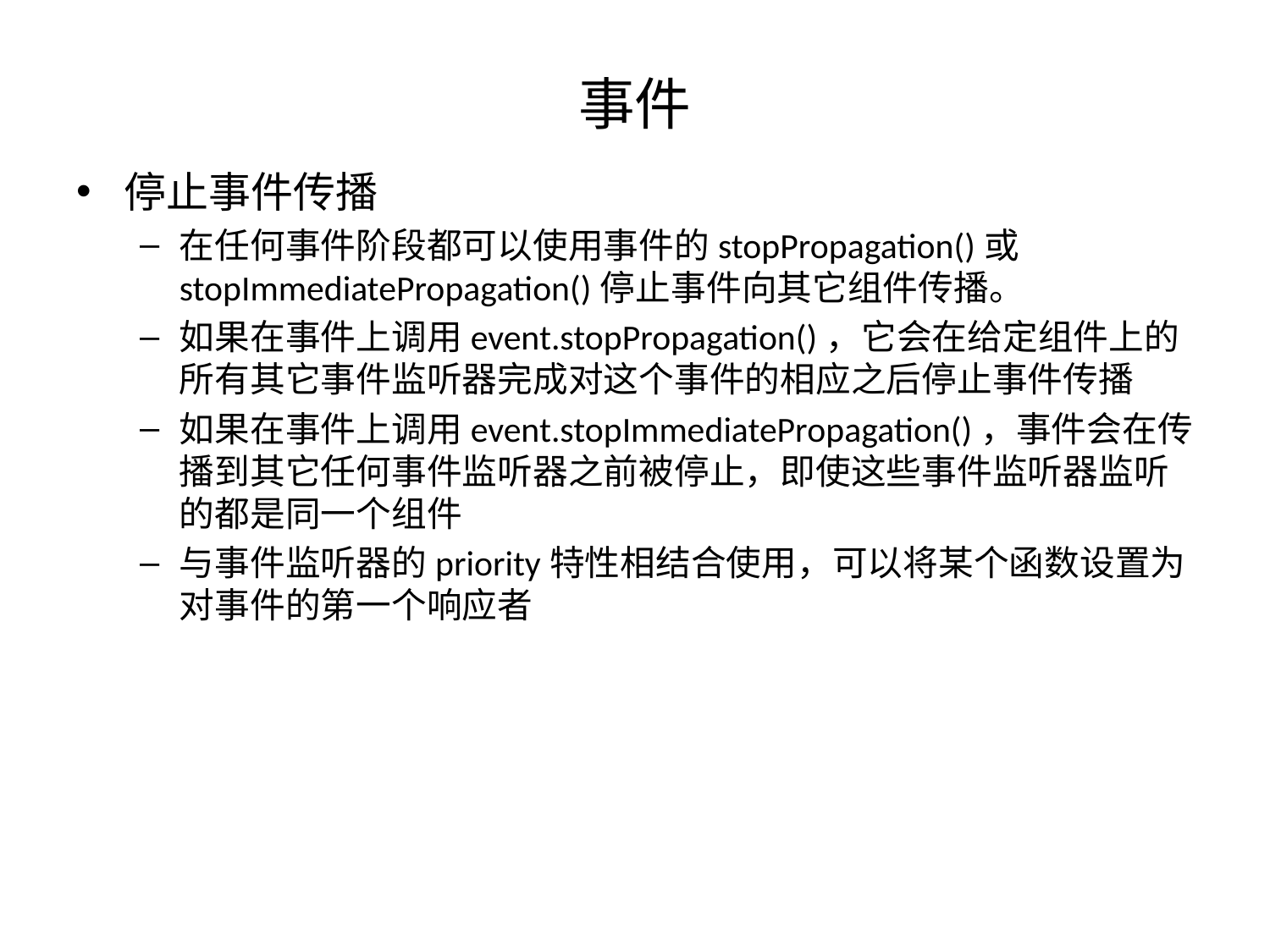

# 事件
停止事件传播
在任何事件阶段都可以使用事件的stopPropagation()或stopImmediatePropagation()停止事件向其它组件传播。
如果在事件上调用event.stopPropagation()，它会在给定组件上的所有其它事件监听器完成对这个事件的相应之后停止事件传播
如果在事件上调用event.stopImmediatePropagation()，事件会在传播到其它任何事件监听器之前被停止，即使这些事件监听器监听的都是同一个组件
与事件监听器的priority特性相结合使用，可以将某个函数设置为对事件的第一个响应者